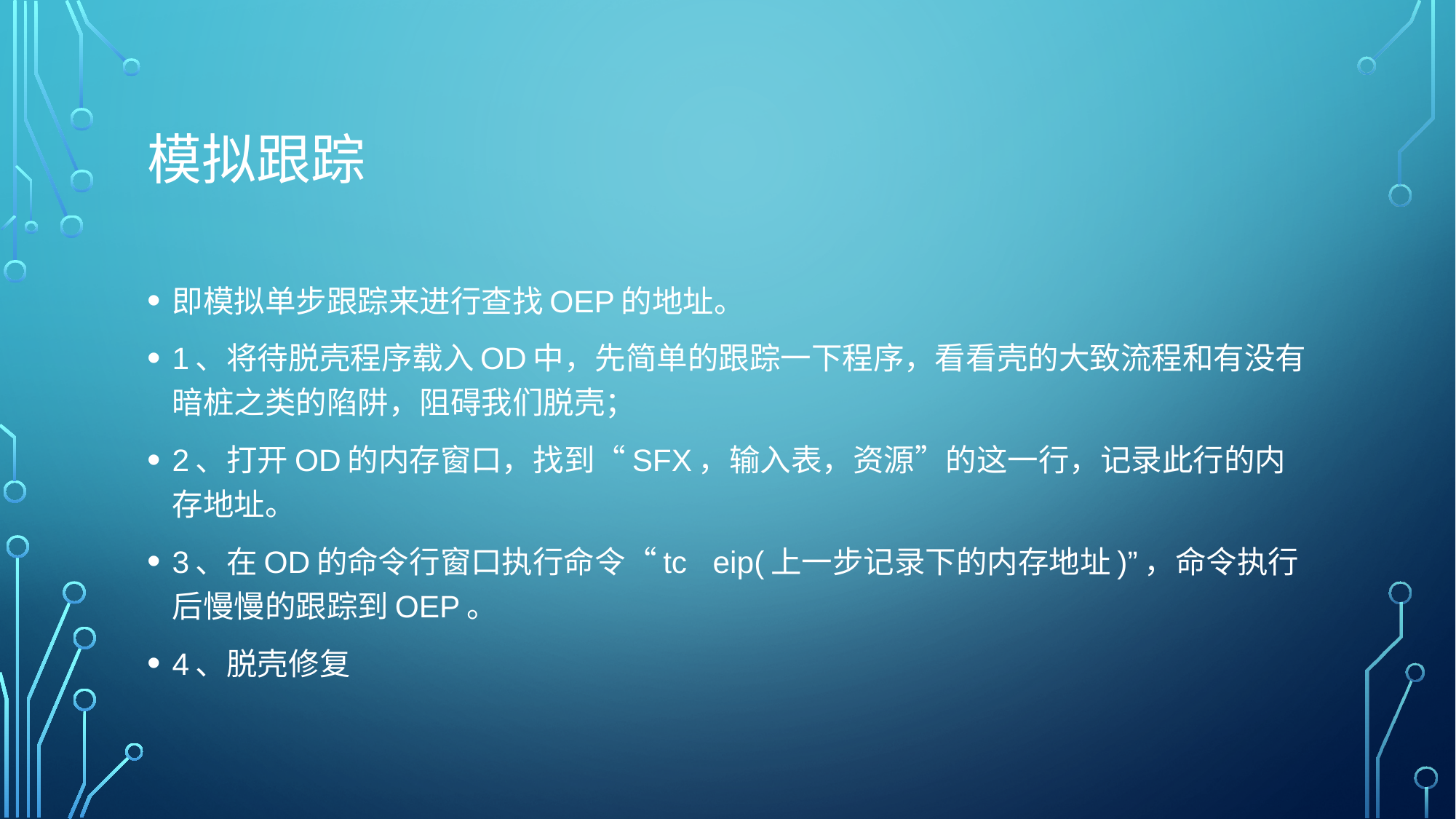

# 模拟跟踪
即模拟单步跟踪来进行查找OEP的地址。
1、将待脱壳程序载入OD中，先简单的跟踪一下程序，看看壳的大致流程和有没有暗桩之类的陷阱，阻碍我们脱壳；
2、打开OD的内存窗口，找到“SFX，输入表，资源”的这一行，记录此行的内存地址。
3、在OD的命令行窗口执行命令“tc   eip(上一步记录下的内存地址)”，命令执行后慢慢的跟踪到OEP。
4、脱壳修复